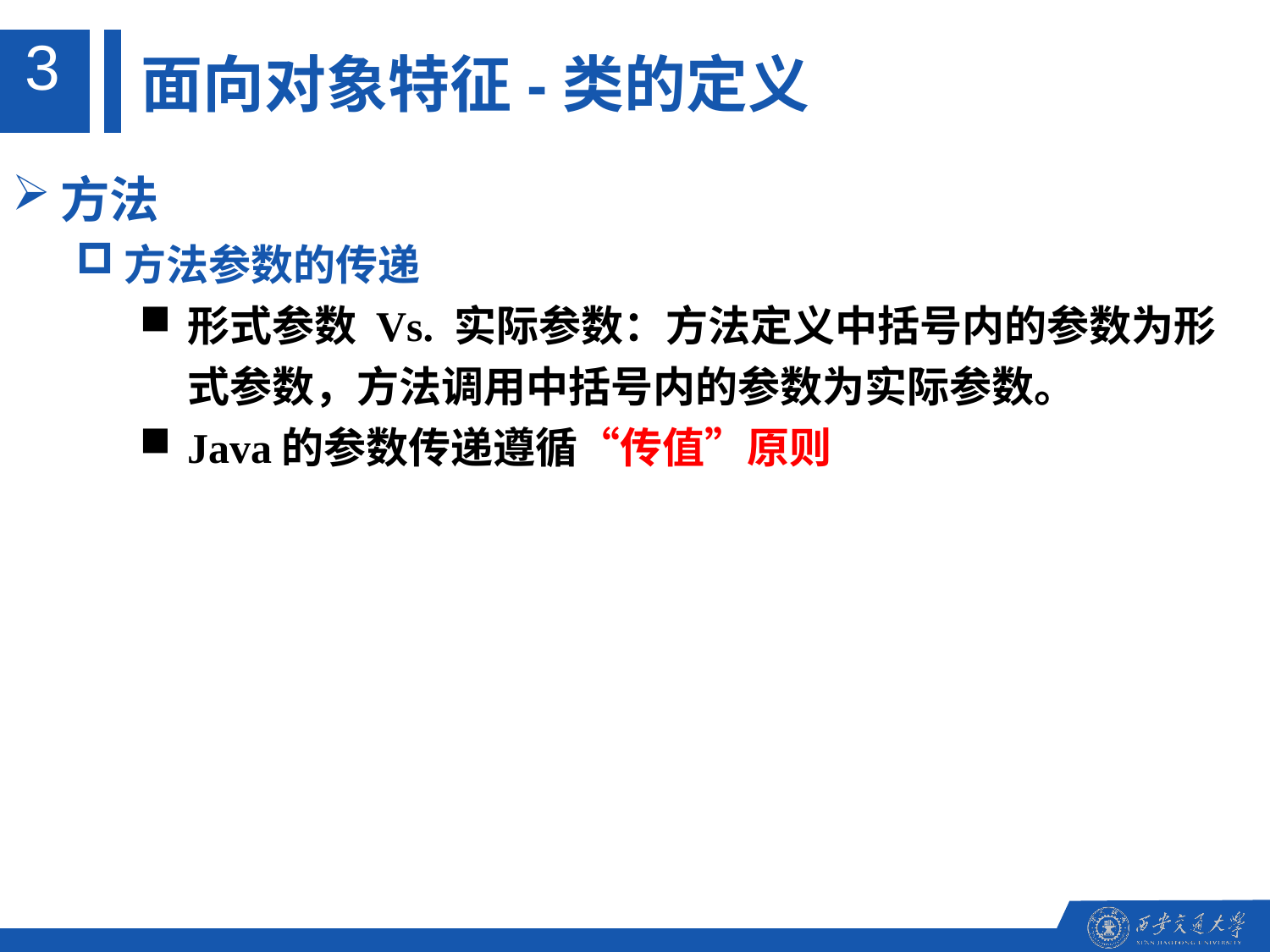

3
面向对象特征-类的定义
方法
方法参数的传递
形式参数 Vs. 实际参数：方法定义中括号内的参数为形式参数，方法调用中括号内的参数为实际参数。
Java的参数传递遵循“传值”原则